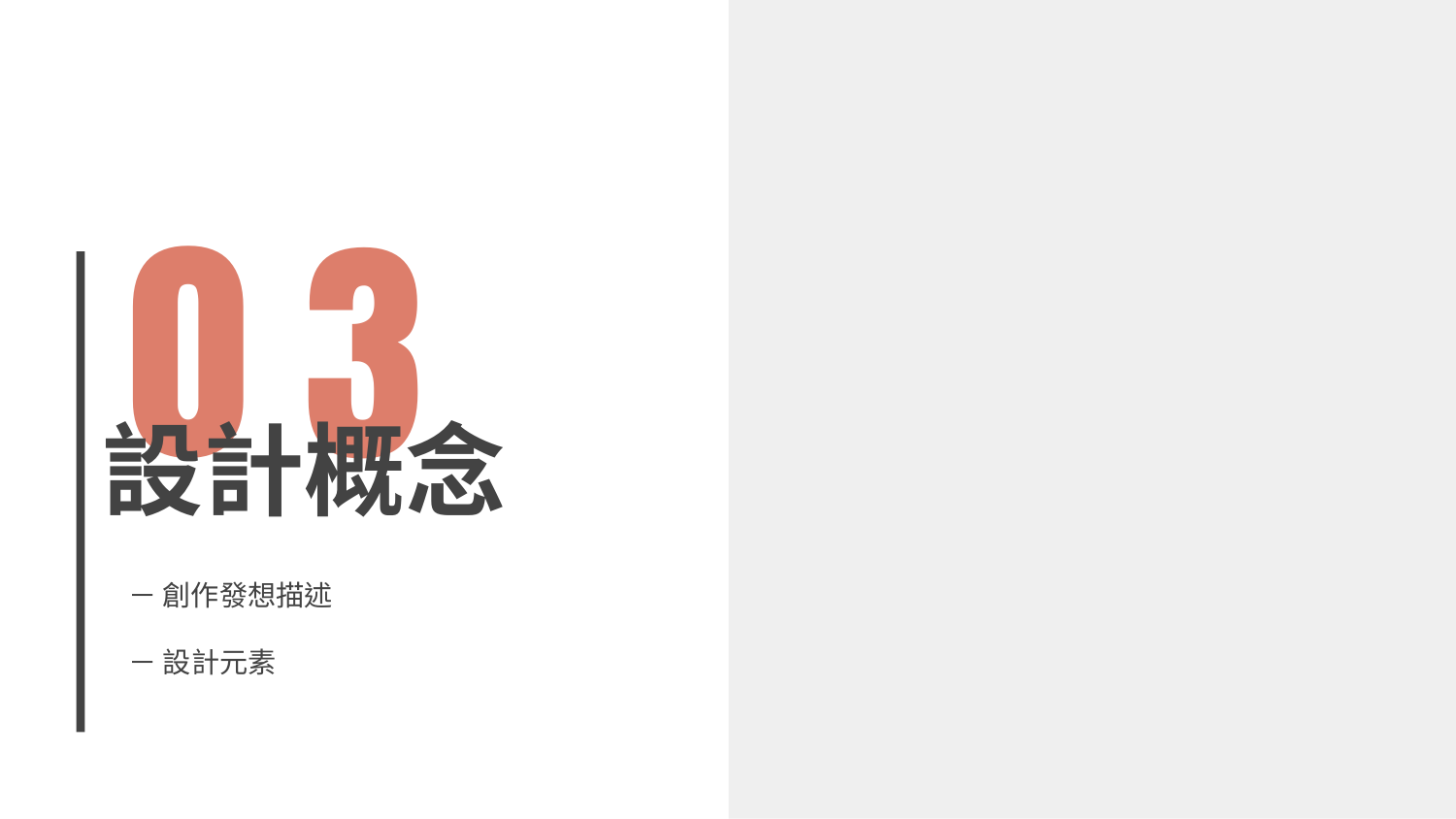

# 0 3
設計概念
－ 創作發想描述
－ 設計元素